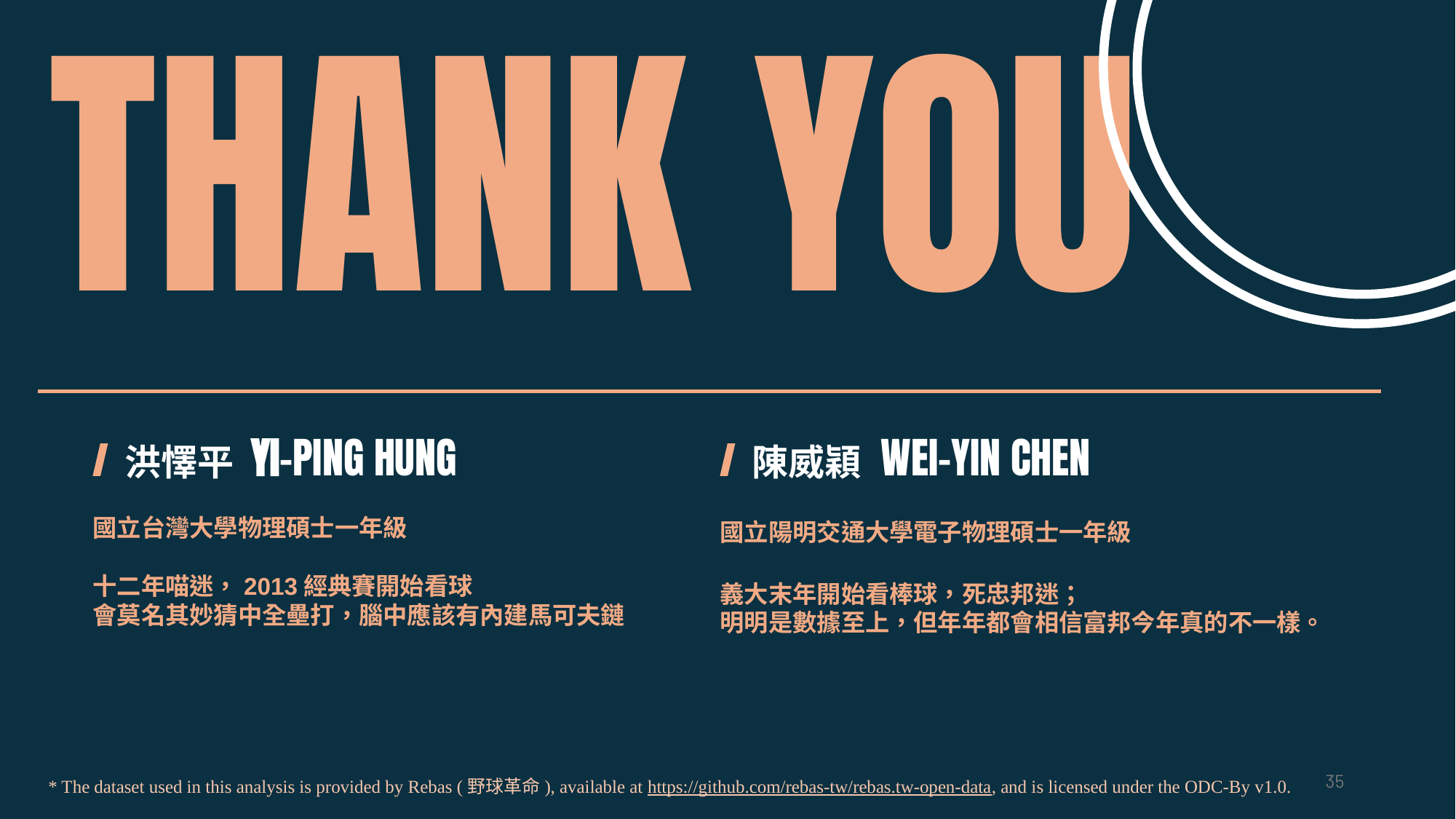

THANK YOU

/ 洪懌平 YI-PING HUNG

國立台灣大學物理碩士一年級

十二年喵迷，2013經典賽開始看球
會莫名其妙猜中全壘打，腦中應該有內建馬可夫鏈

/ 陳威穎 WEI-YIN CHEN

國立陽明交通大學電子物理碩士一年級

義大末年開始看棒球，死忠邦迷；
明明是數據至上，但年年都會相信富邦今年真的不一樣。
35
* The dataset used in this analysis is provided by Rebas (野球革命), available at https://github.com/rebas-tw/rebas.tw-open-data, and is licensed under the ODC-By v1.0.